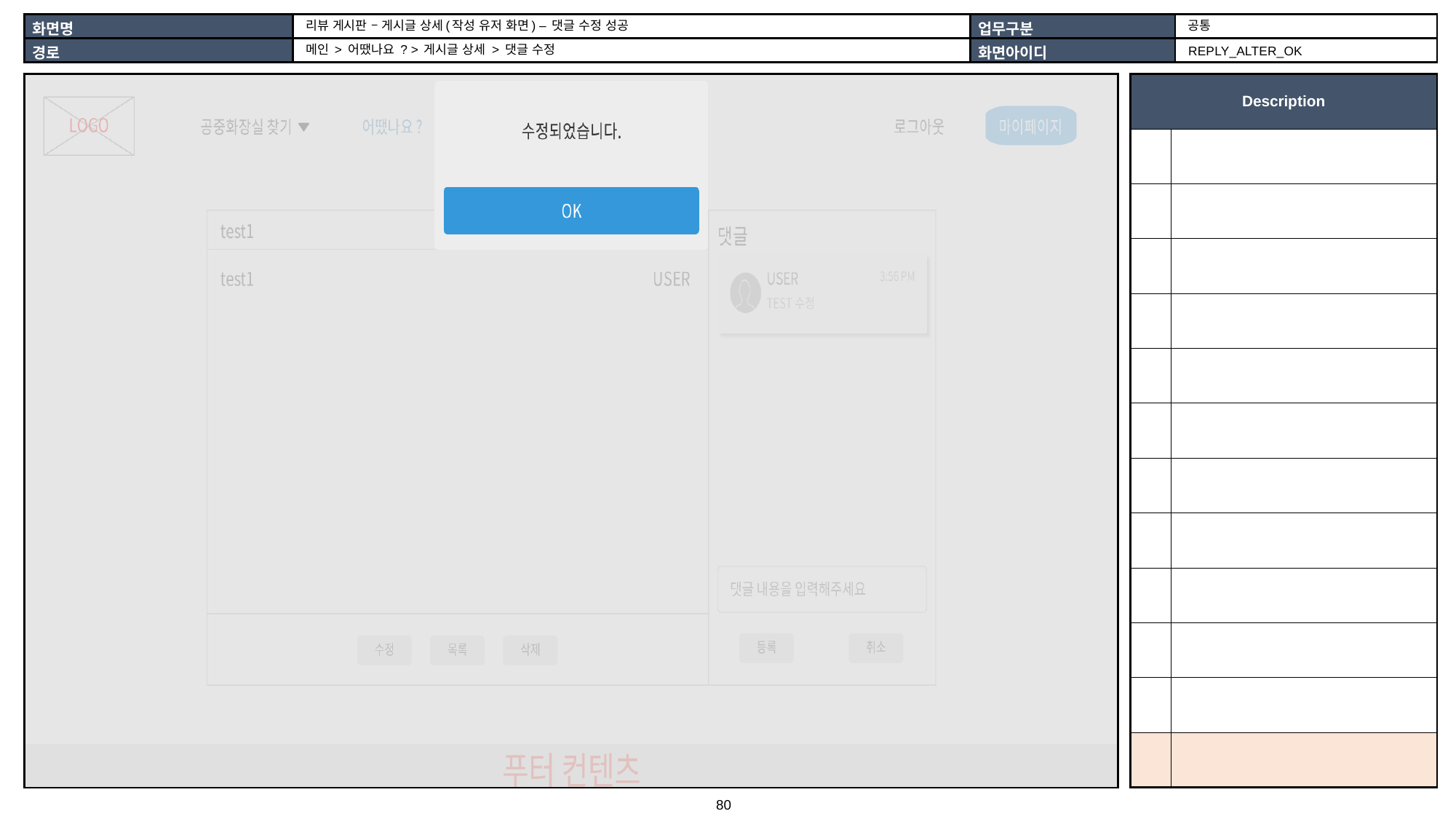

공통
리뷰 게시판 – 게시글 상세(작성 유저 화면) – 댓글 수정 성공
메인 > 어땠나요 ? > 게시글 상세 > 댓글 수정
REPLY_ALTER_OK
|  |
| --- |
| Description |  |
| --- | --- |
|  |  |
|  |  |
|  |  |
|  |  |
|  |  |
|  |  |
|  |  |
|  |  |
|  |  |
|  |  |
|  |  |
|  |  |